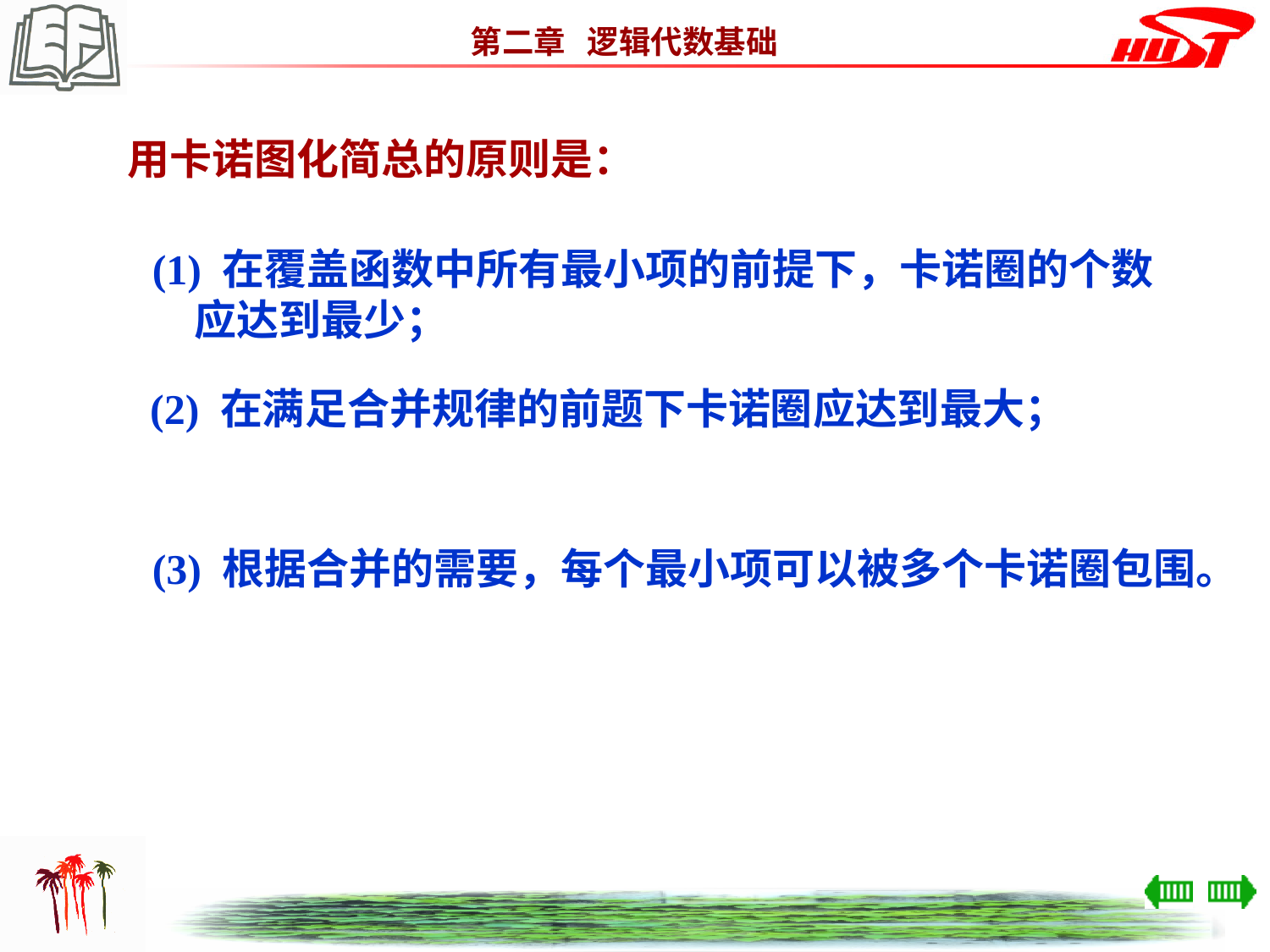

用卡诺图化简总的原则是：
　　(1) 在覆盖函数中所有最小项的前提下，卡诺圈的个数
　　　 应达到最少；
　(2) 在满足合并规律的前题下卡诺圈应达到最大；
　　(3) 根据合并的需要，每个最小项可以被多个卡诺圈包围。